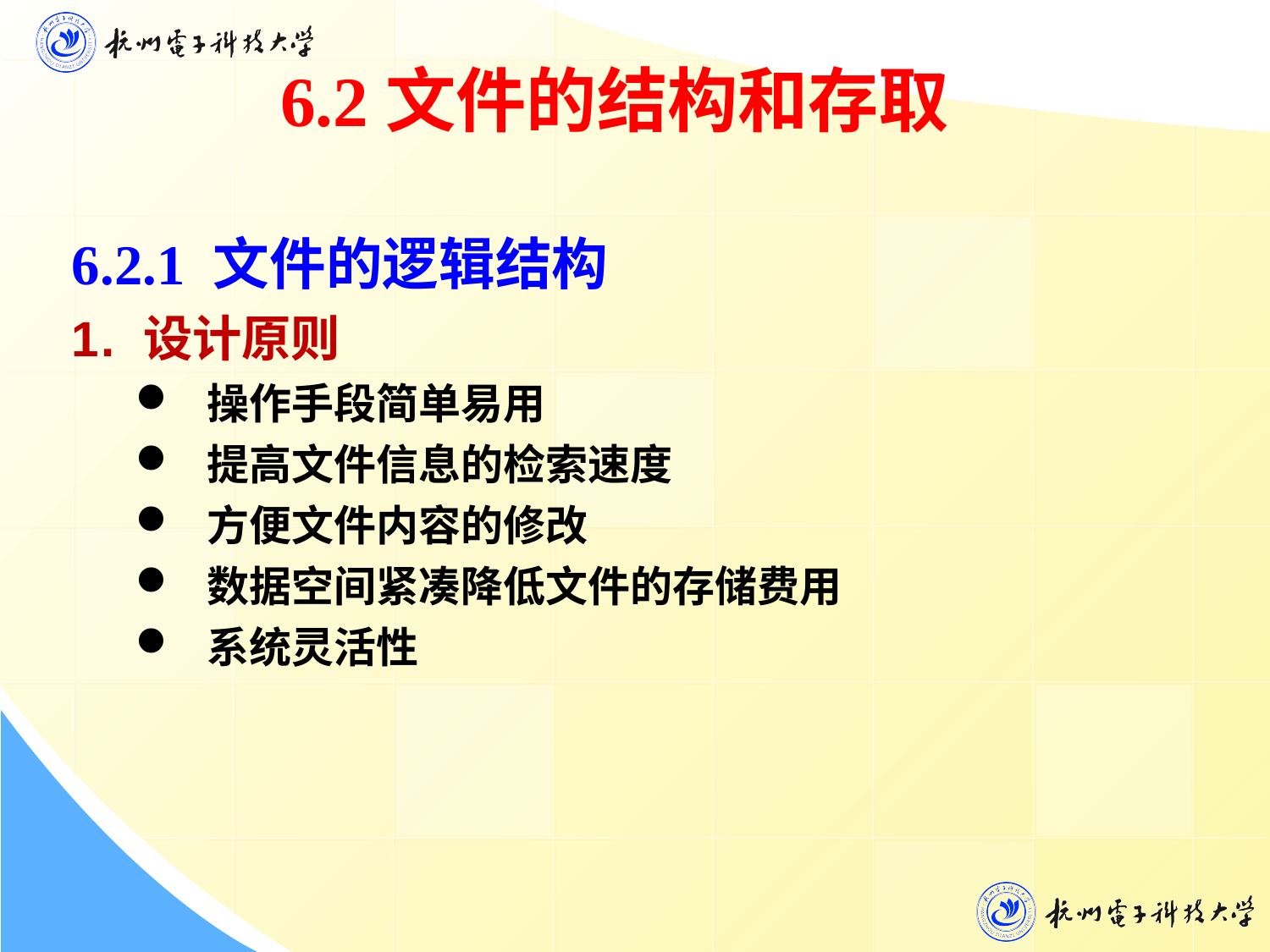

6.2文件的结构和存取
6.2.1 文件的逻辑结构
设计原则
操作手段简单易用
提高文件信息的检索速度
方便文件内容的修改
数据空间紧凑降低文件的存储费用
系统灵活性